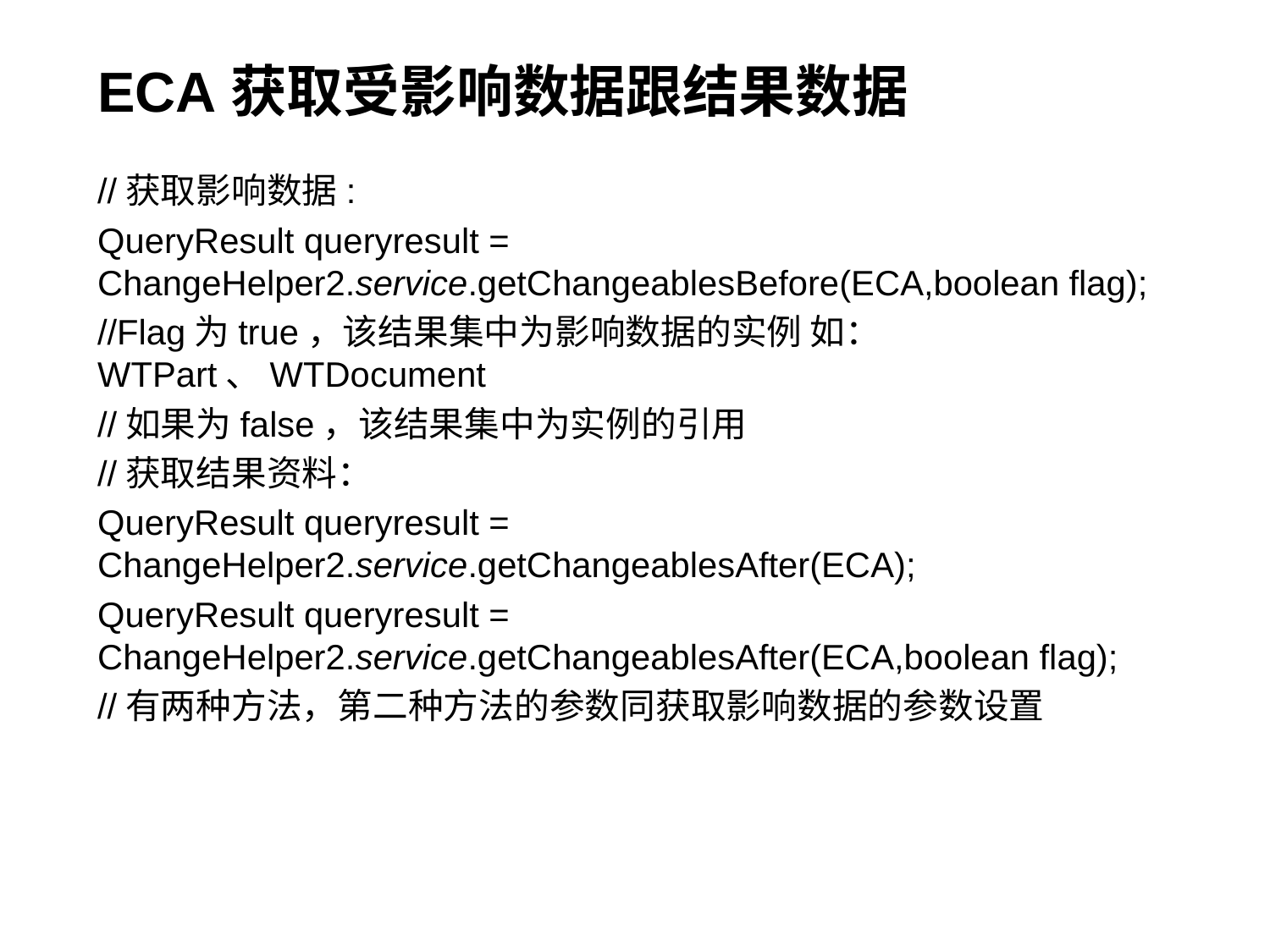

# ECA获取受影响数据跟结果数据
//获取影响数据:
QueryResult queryresult = ChangeHelper2.service.getChangeablesBefore(ECA,boolean flag);
//Flag为true，该结果集中为影响数据的实例 如：WTPart、WTDocument
//如果为false，该结果集中为实例的引用
//获取结果资料：
QueryResult queryresult = ChangeHelper2.service.getChangeablesAfter(ECA);
QueryResult queryresult = ChangeHelper2.service.getChangeablesAfter(ECA,boolean flag);
//有两种方法，第二种方法的参数同获取影响数据的参数设置